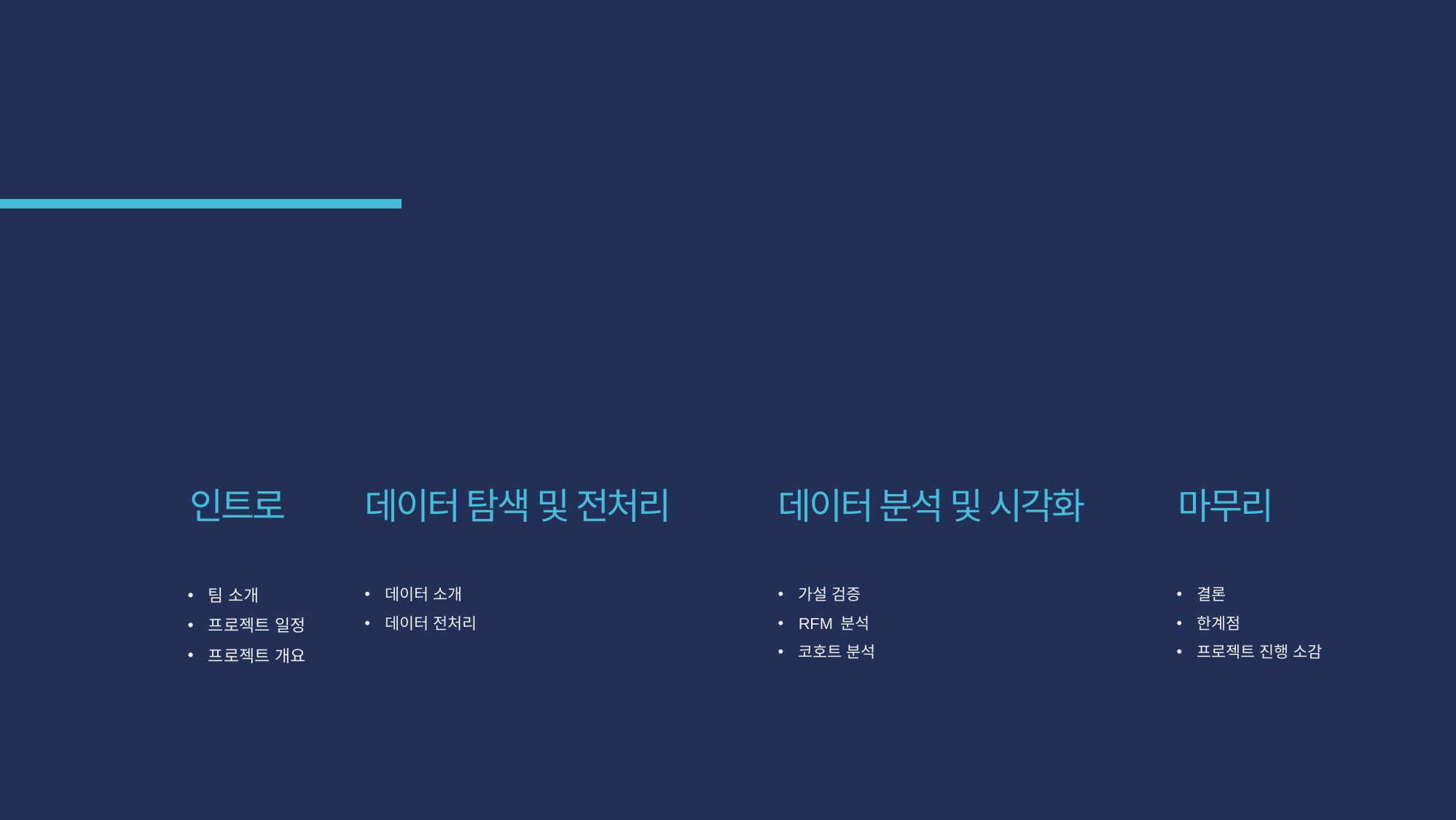

PROCESS
01
인트로
팀 소개
프로젝트 일정
프로젝트 개요
02
데이터 탐색 및 전처리
데이터 소개
데이터 전처리
03
데이터 분석 및 시각화
가설 검증
RFM 분석
코호트 분석
04
마무리
결론
한계점
프로젝트 진행 소감